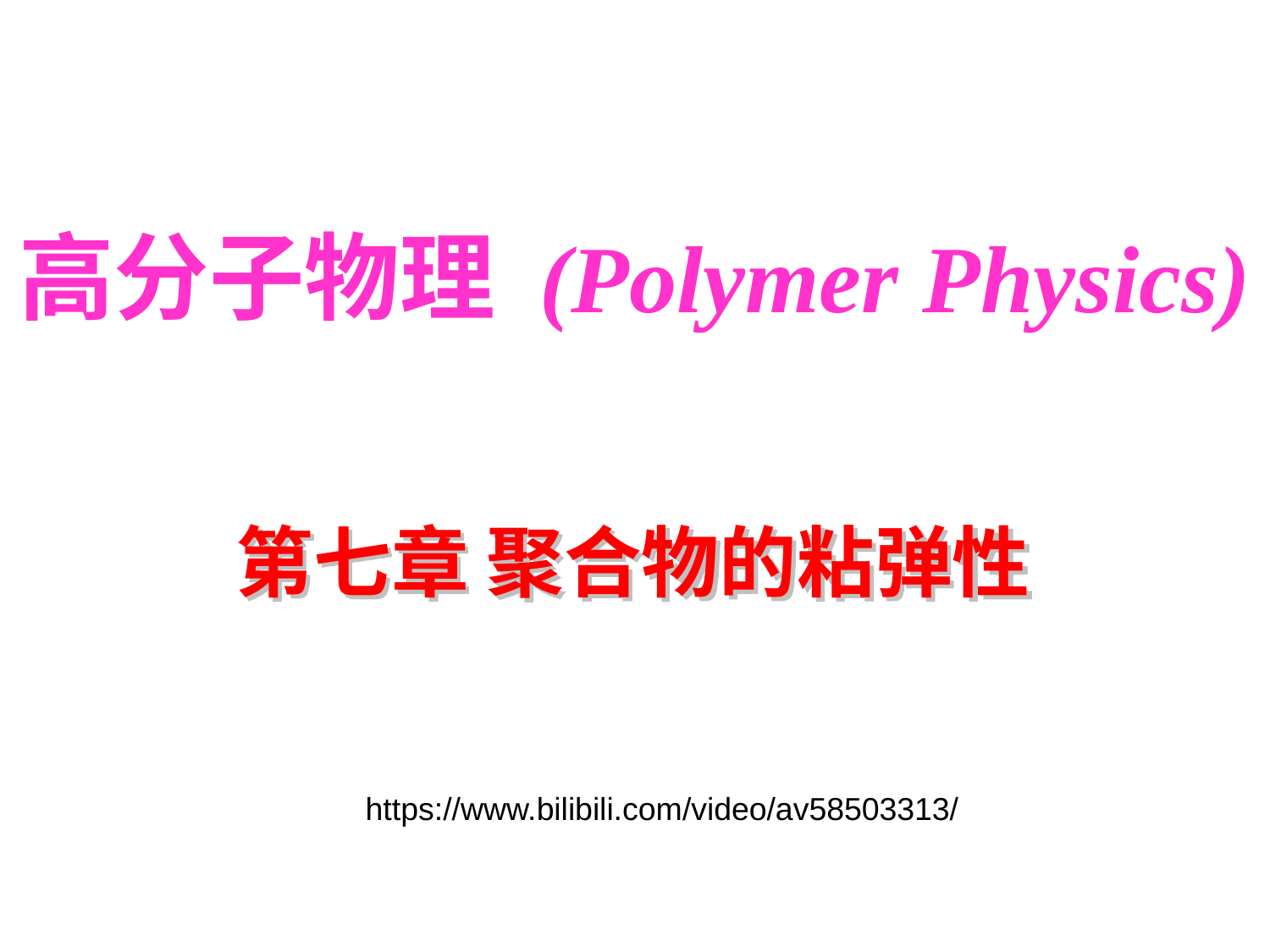

# 高分子物理 (Polymer Physics)
第七章 聚合物的粘弹性
https://www.bilibili.com/video/av58503313/